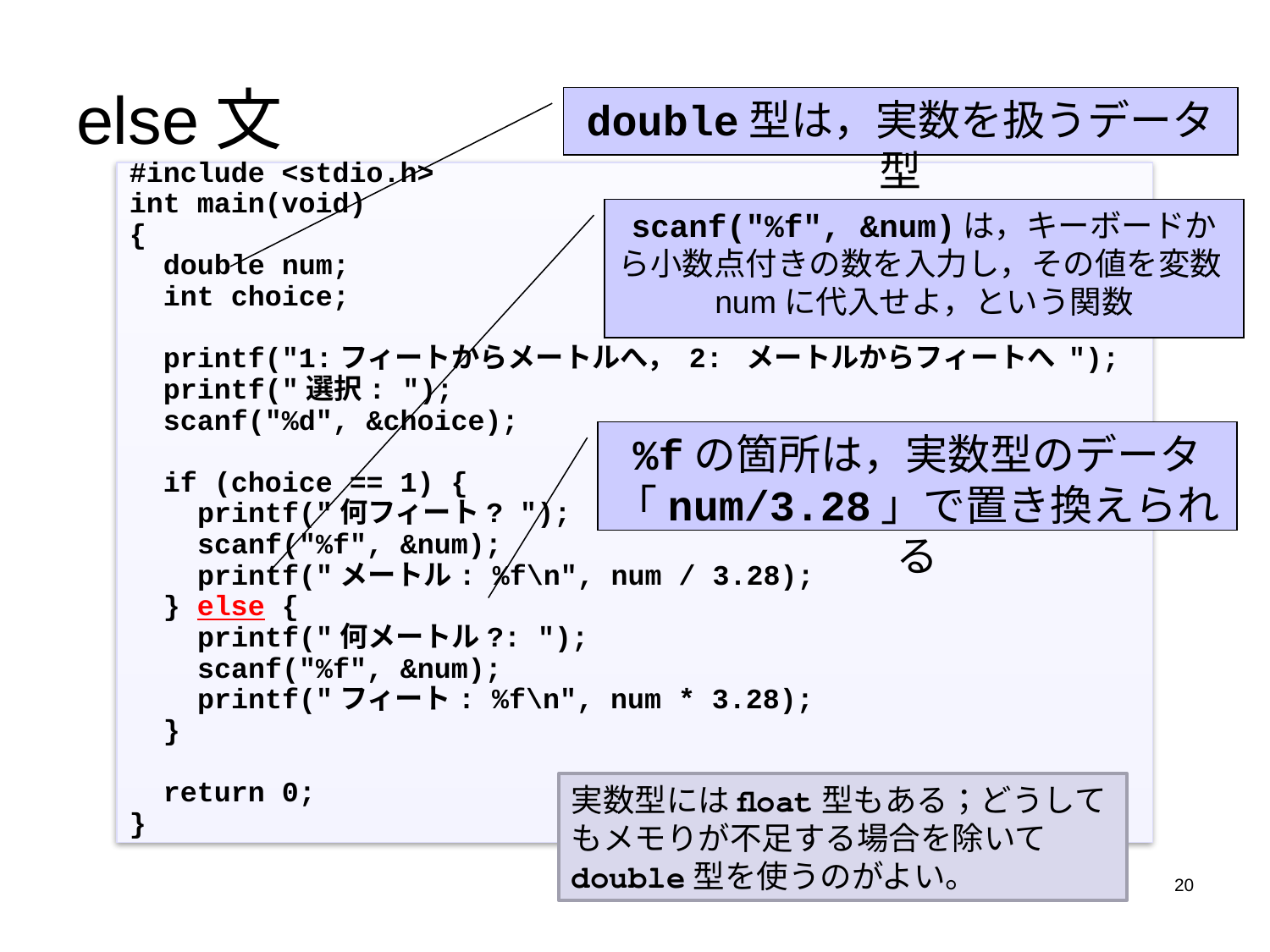

# else文
double型は，実数を扱うデータ型
#include <stdio.h>
int main(void)
{
  double num;
  int choice;

  printf("1:フィートからメートルへ， 2: メートルからフィートへ ");
  printf("選択: ");
  scanf("%d", &choice);

  if (choice == 1) {
    printf("何フィート? ");
    scanf("%f", &num);
    printf("メートル: %f\n", num / 3.28);
  } else {
    printf("何メートル?: ");
    scanf("%f", &num);
    printf("フィート: %f\n", num * 3.28);
  }

  return 0;
}
scanf("%f", &num)は，キーボードから小数点付きの数を入力し，その値を変数numに代入せよ，という関数
%fの箇所は，実数型のデータ「num/3.28」で置き換えられる
実数型にはfloat型もある；どうしてもメモりが不足する場合を除いてdouble型を使うのがよい。
20